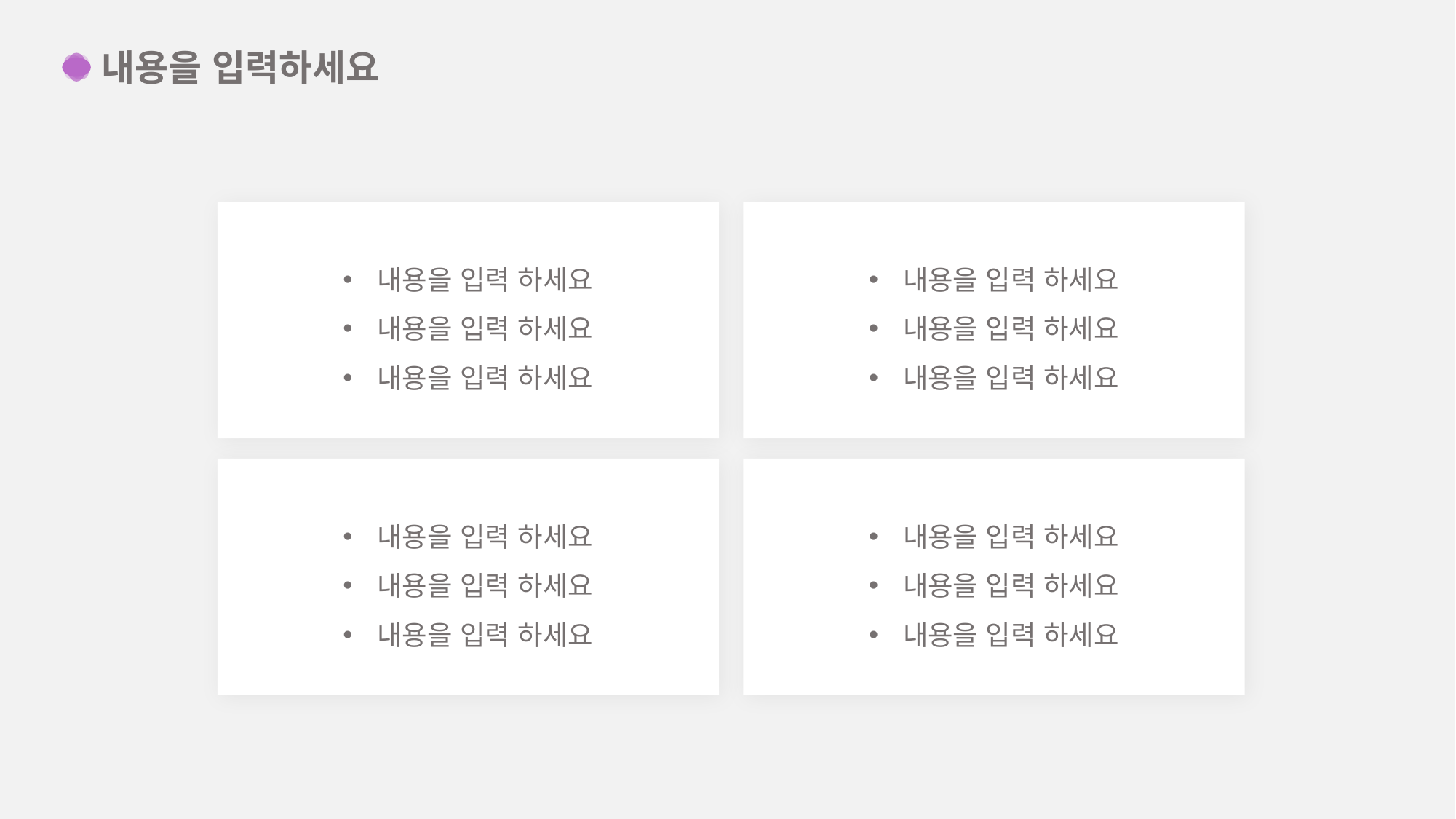

내용을 입력하세요

내용을 입력 하세요
내용을 입력 하세요
내용을 입력 하세요
내용을 입력 하세요
내용을 입력 하세요
내용을 입력 하세요
내용을 입력 하세요
내용을 입력 하세요
내용을 입력 하세요
내용을 입력 하세요
내용을 입력 하세요
내용을 입력 하세요